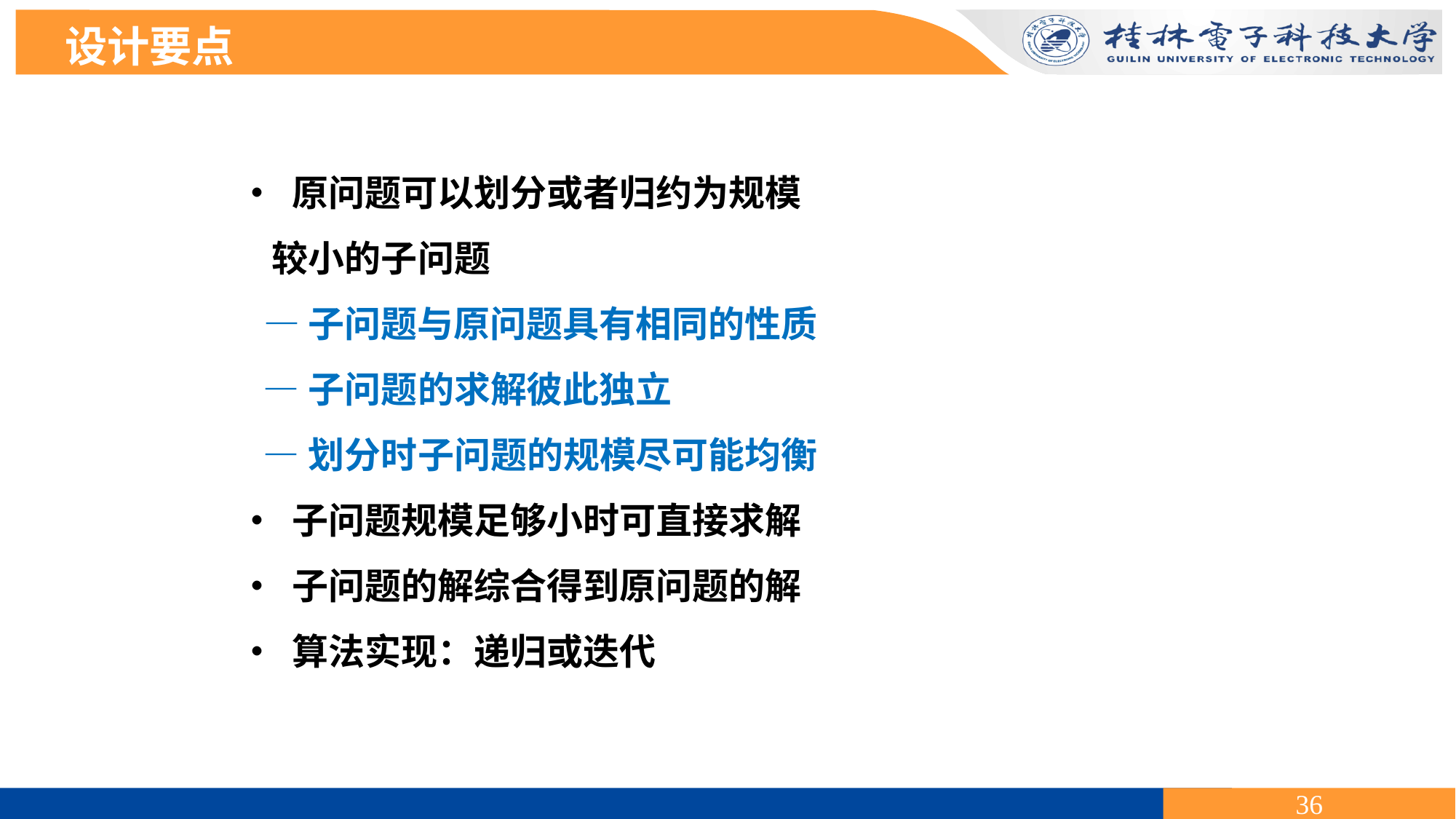

设计要点
• 原问题可以划分或者归约为规模
   较小的子问题
   —子问题与原问题具有相同的性质
   —子问题的求解彼此独立
   —划分时子问题的规模尽可能均衡
• 子问题规模足够小时可直接求解
• 子问题的解综合得到原问题的解
• 算法实现：递归或迭代